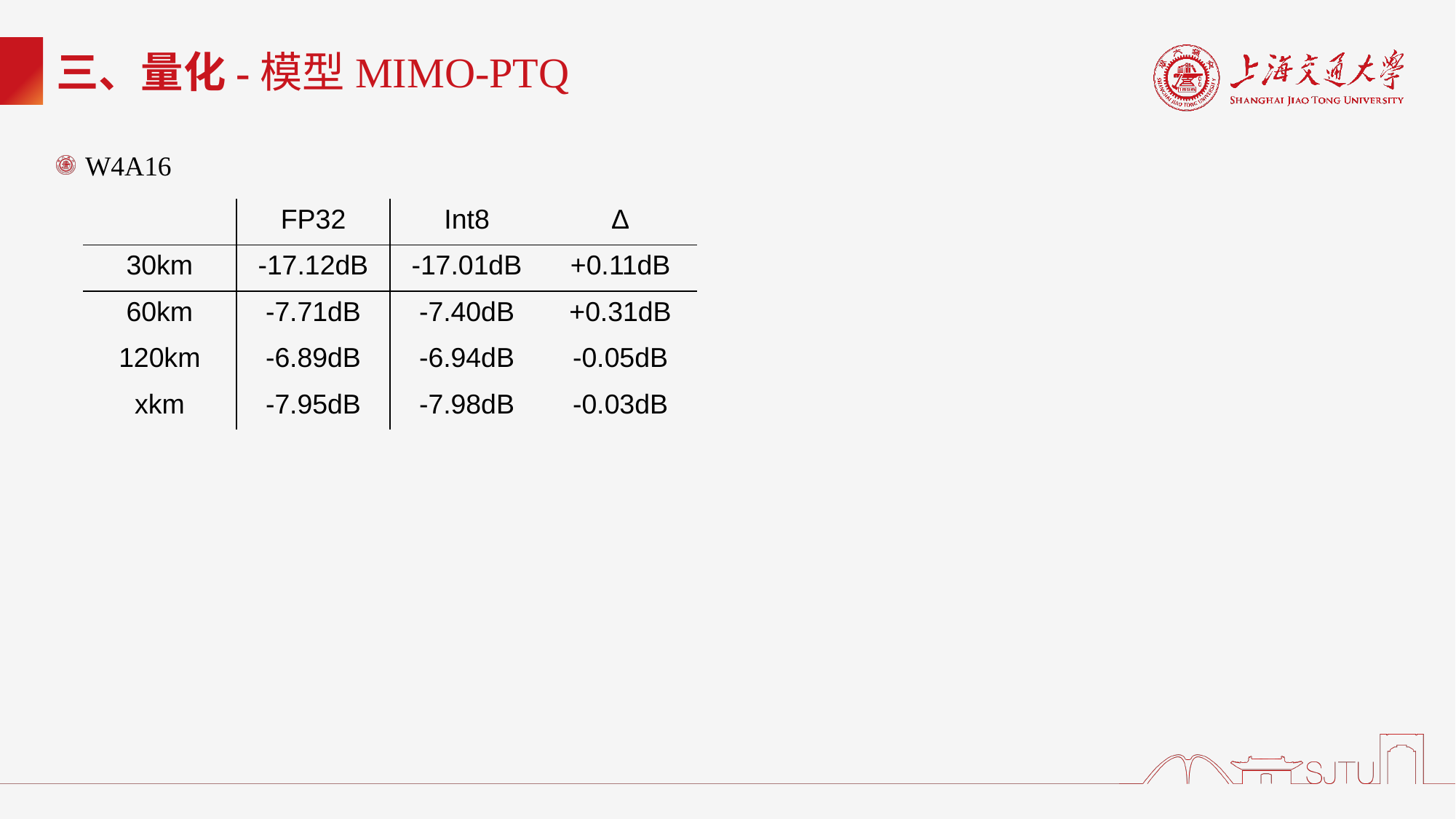

# 三、量化-模型MIMO-PTQ
W4A16
|  | FP32 | Int8 | Δ |
| --- | --- | --- | --- |
| 30km | -17.12dB | -17.01dB | +0.11dB |
| 60km | -7.71dB | -7.40dB | +0.31dB |
| 120km | -6.89dB | -6.94dB | -0.05dB |
| xkm | -7.95dB | -7.98dB | -0.03dB |